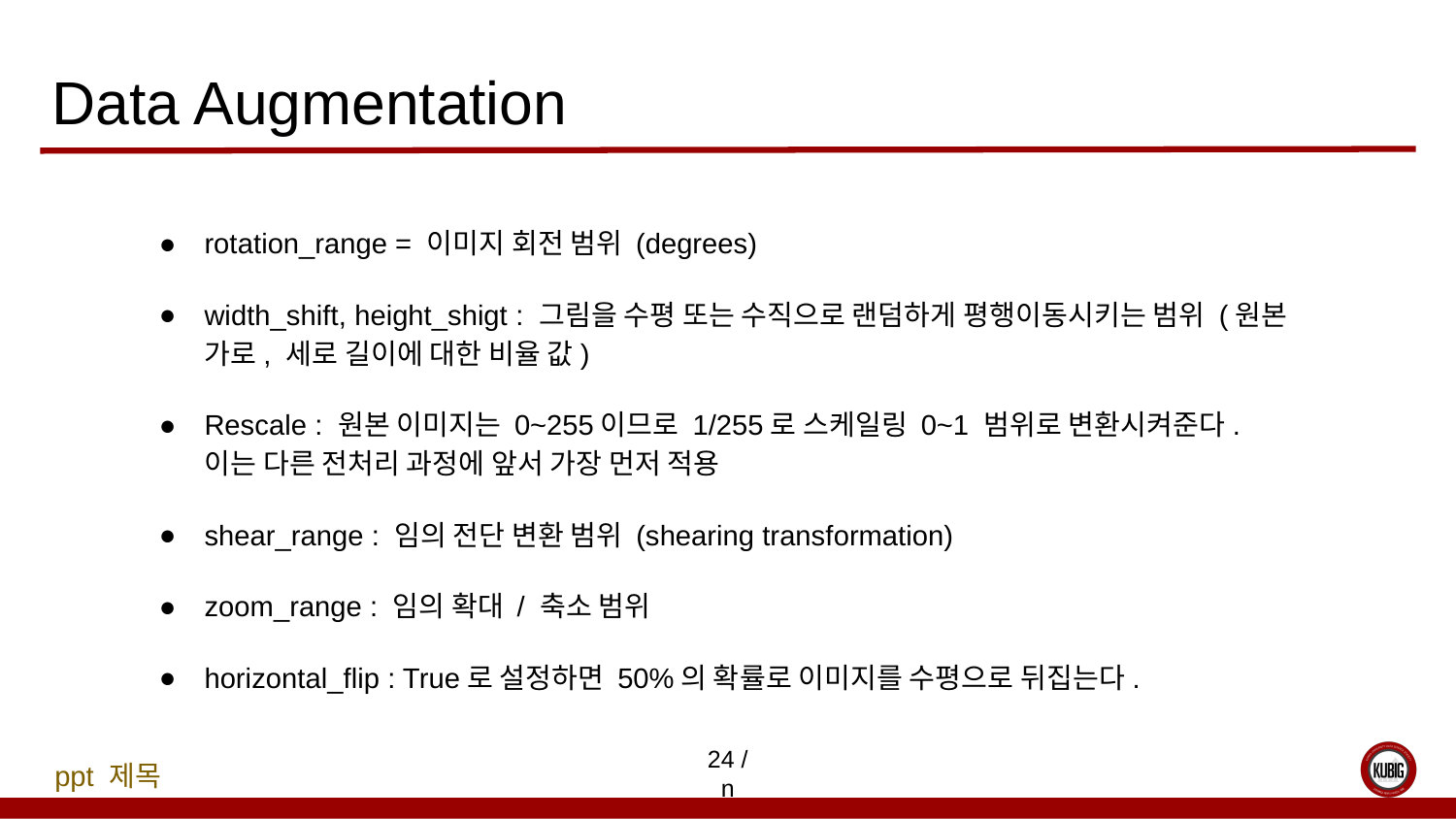

# Data Augmentation
rotation_range = 이미지 회전 범위 (degrees)
width_shift, height_shigt : 그림을 수평 또는 수직으로 랜덤하게 평행이동시키는 범위 (원본 가로, 세로 길이에 대한 비율 값)
Rescale : 원본 이미지는 0~255이므로 1/255로 스케일링 0~1 범위로 변환시켜준다. 이는 다른 전처리 과정에 앞서 가장 먼저 적용
shear_range : 임의 전단 변환 범위 (shearing transformation)
zoom_range : 임의 확대 / 축소 범위
horizontal_flip : True로 설정하면 50%의 확률로 이미지를 수평으로 뒤집는다.

24 / n